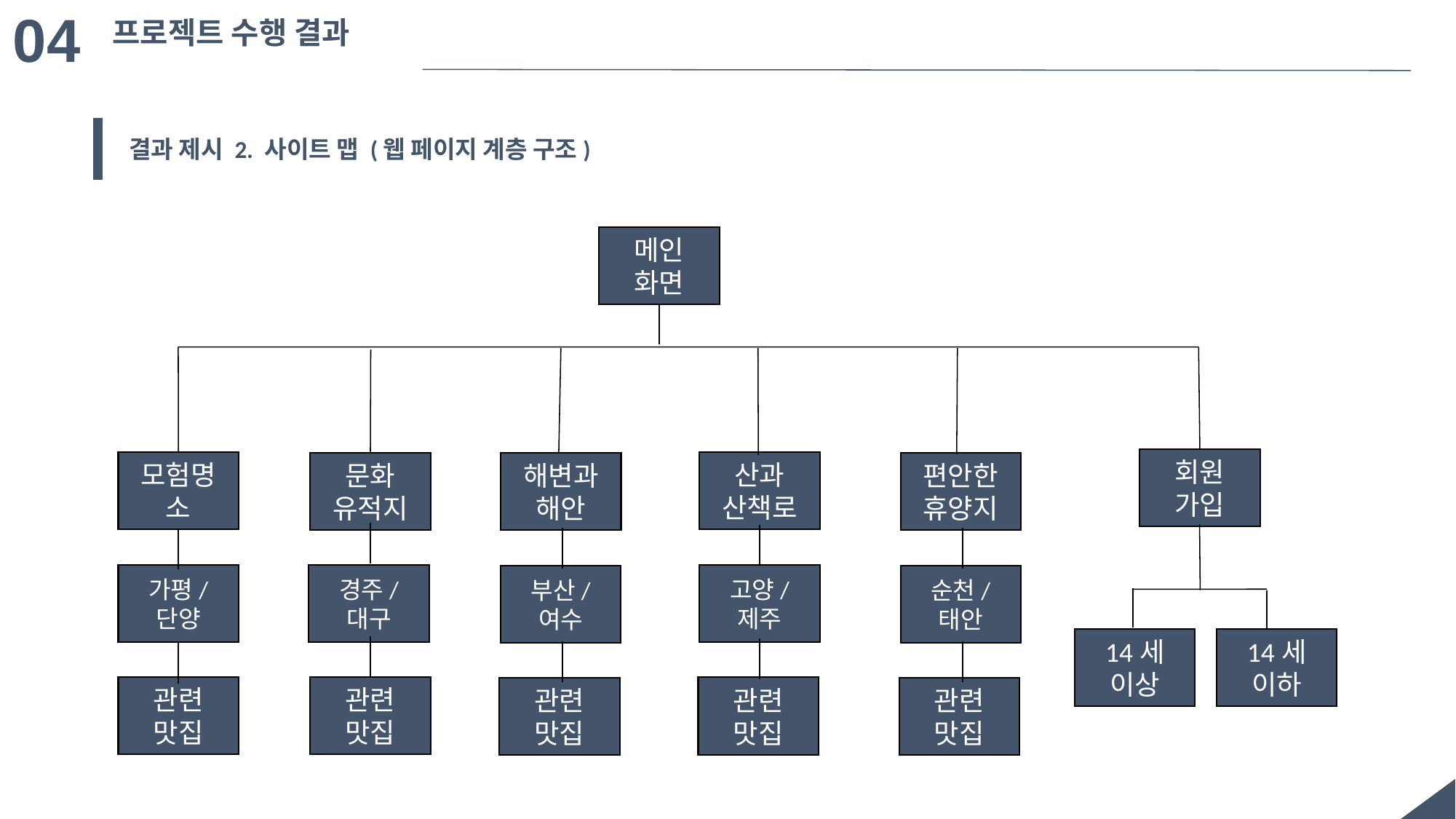

04
프로젝트 수행 결과

결과 제시 2. 사이트 맵 (웹 페이지 계층 구조)
메인
화면
회원
가입
모험명소
산과
산책로
문화
유적지
해변과
해안
편안한
휴양지
가평/
단양
경주/
대구
고양/
제주
부산/
여수
순천/
태안
14세 이상
14세 이하
관련
맛집
관련
맛집
관련
맛집
관련
맛집
관련
맛집